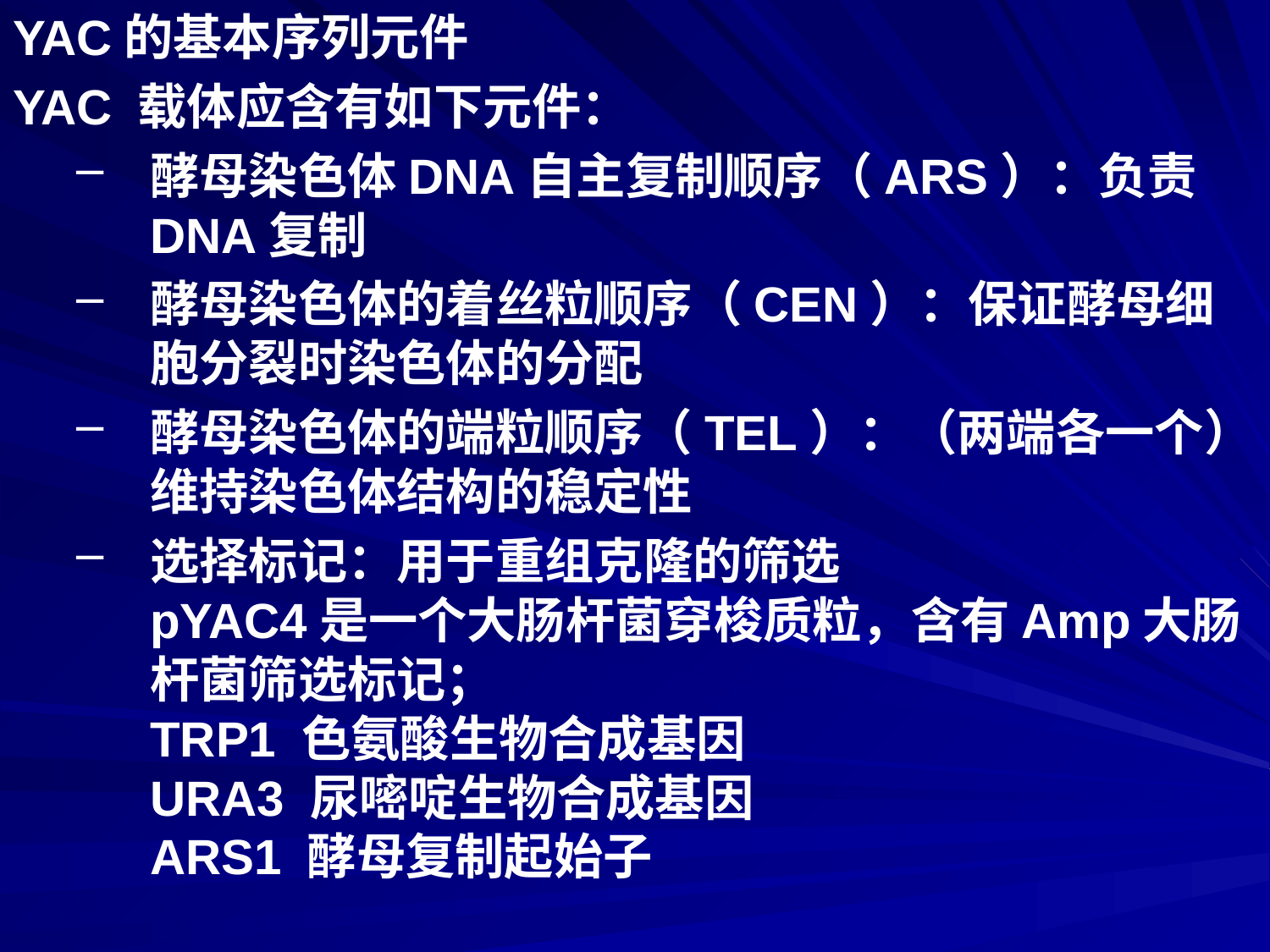

YAC的基本序列元件
YAC 载体应含有如下元件：
酵母染色体DNA自主复制顺序（ARS）：负责DNA复制
酵母染色体的着丝粒顺序（CEN）：保证酵母细胞分裂时染色体的分配
酵母染色体的端粒顺序（TEL）：（两端各一个） 维持染色体结构的稳定性
选择标记：用于重组克隆的筛选
pYAC4是一个大肠杆菌穿梭质粒，含有Amp大肠杆菌筛选标记；
TRP1 色氨酸生物合成基因
URA3 尿嘧啶生物合成基因
ARS1 酵母复制起始子